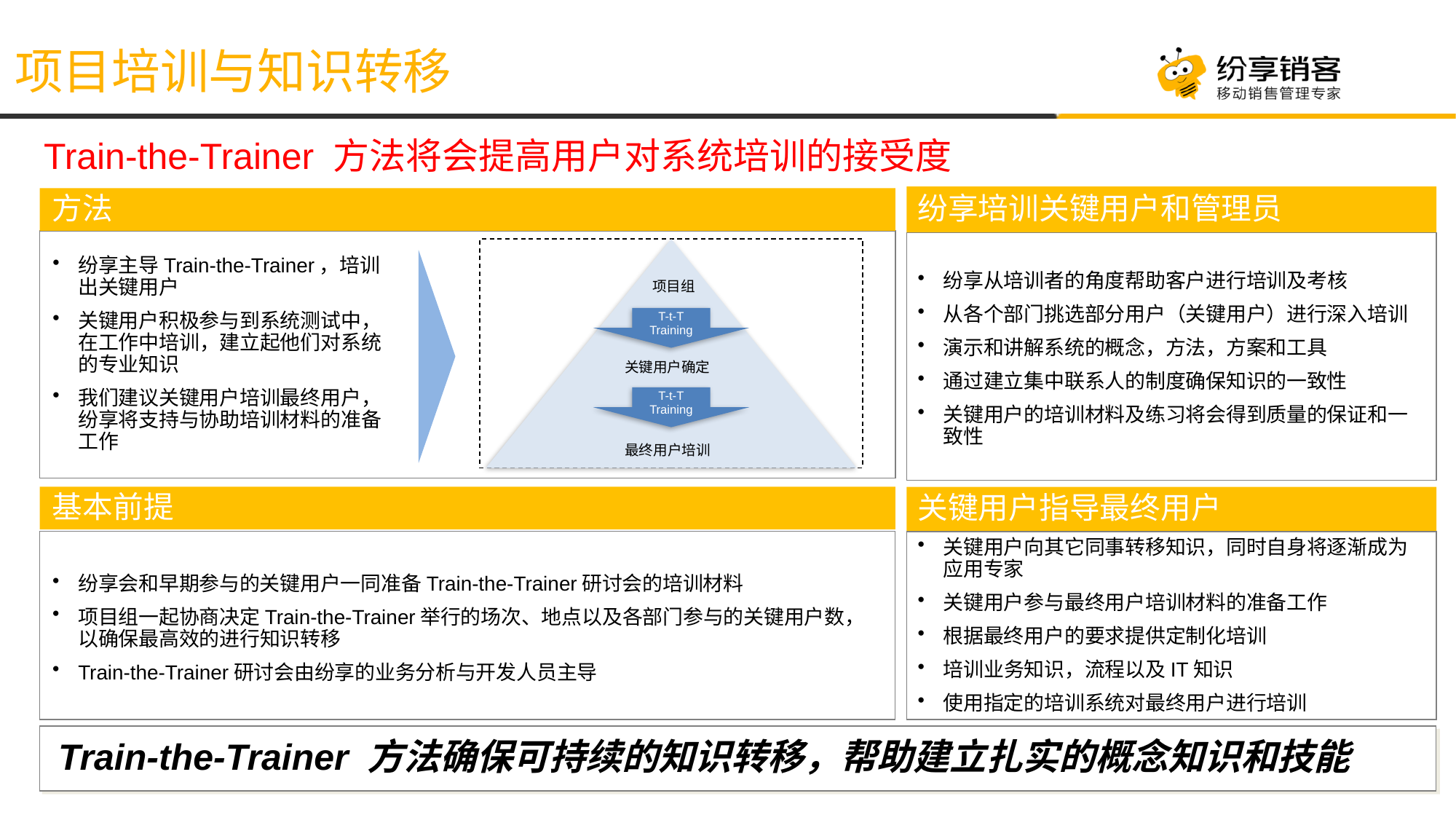

项目培训与知识转移
Train-the-Trainer 方法将会提高用户对系统培训的接受度
纷享培训关键用户和管理员

纷享从培训者的角度帮助客户进行培训及考核
从各个部门挑选部分用户（关键用户）进行深入培训
演示和讲解系统的概念，方法，方案和工具
通过建立集中联系人的制度确保知识的一致性
关键用户的培训材料及练习将会得到质量的保证和一致性
方法

纷享主导Train-the-Trainer，培训出关键用户
关键用户积极参与到系统测试中，在工作中培训，建立起他们对系统的专业知识
我们建议关键用户培训最终用户，纷享将支持与协助培训材料的准备工作

 项目组
T-t-T
Training
关键用户确定
T-t-T
Training
最终用户培训

基本前提
关键用户指导最终用户
关键用户向其它同事转移知识，同时自身将逐渐成为应用专家
关键用户参与最终用户培训材料的准备工作
根据最终用户的要求提供定制化培训
培训业务知识，流程以及IT知识
使用指定的培训系统对最终用户进行培训

纷享会和早期参与的关键用户一同准备Train-the-Trainer研讨会的培训材料
项目组一起协商决定Train-the-Trainer举行的场次、地点以及各部门参与的关键用户数，以确保最高效的进行知识转移
Train-the-Trainer研讨会由纷享的业务分析与开发人员主导
Train-the-Trainer 方法确保可持续的知识转移，帮助建立扎实的概念知识和技能